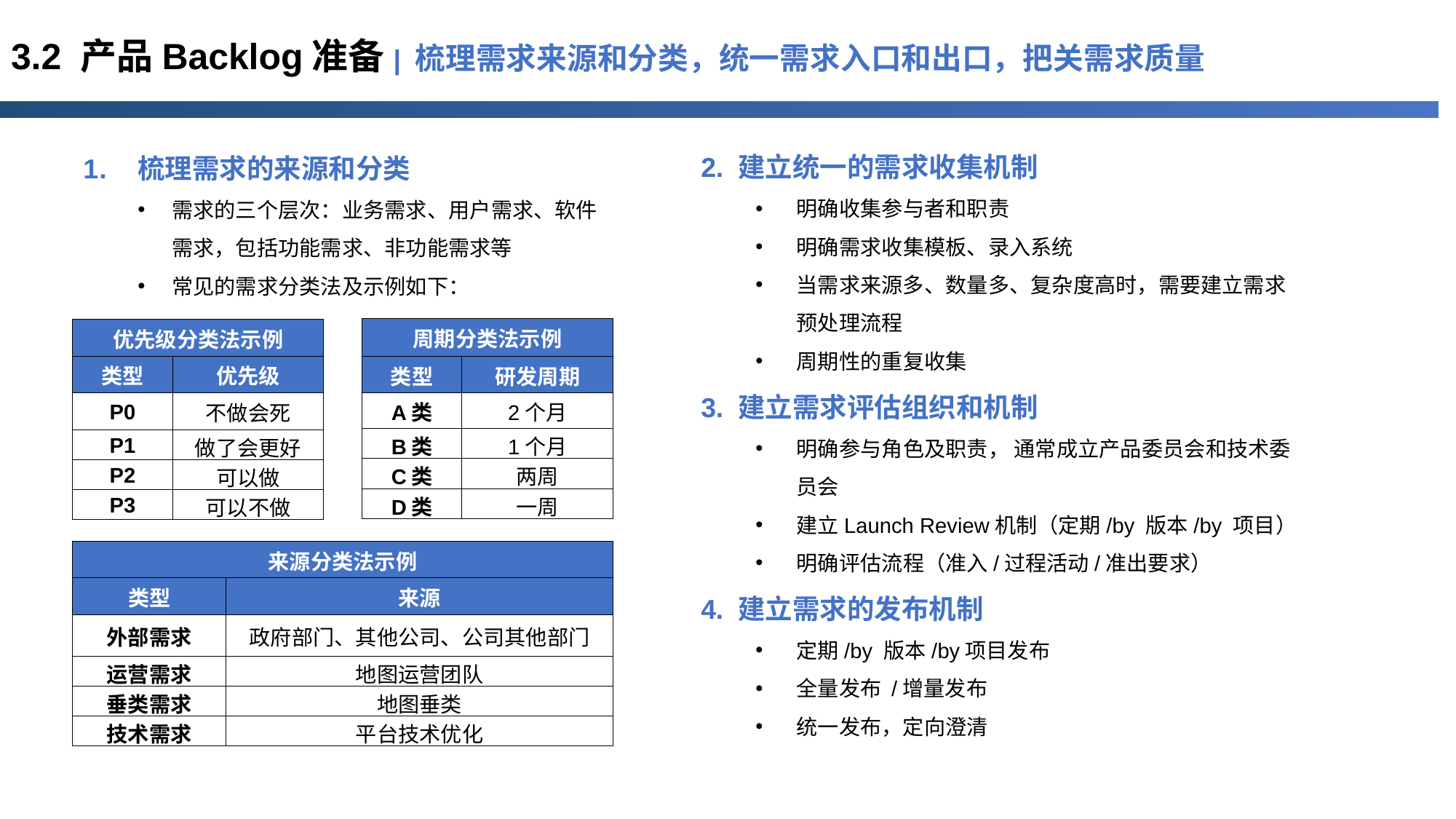

3.2 产品Backlog准备| 梳理需求来源和分类，统一需求入口和出口，把关需求质量
2. 建立统一的需求收集机制
明确收集参与者和职责
明确需求收集模板、录入系统
当需求来源多、数量多、复杂度高时，需要建立需求预处理流程
周期性的重复收集
3. 建立需求评估组织和机制
明确参与角色及职责， 通常成立产品委员会和技术委员会
建立Launch Review机制（定期/by 版本/by 项目）
明确评估流程（准入/过程活动/准出要求）
4. 建立需求的发布机制
定期/by 版本/by项目发布
全量发布 /增量发布
统一发布，定向澄清
梳理需求的来源和分类
需求的三个层次：业务需求、用户需求、软件需求，包括功能需求、非功能需求等
常见的需求分类法及示例如下：
| 周期分类法示例 |  |
| --- | --- |
| 类型 | 研发周期 |
| A类 | 2个月 |
| B类 | 1个月 |
| C类 | 两周 |
| D类 | 一周 |
| 优先级分类法示例 |  |
| --- | --- |
| 类型 | 优先级 |
| P0 | 不做会死 |
| P1 | 做了会更好 |
| P2 | 可以做 |
| P3 | 可以不做 |
| 来源分类法示例 |  |
| --- | --- |
| 类型 | 来源 |
| 外部需求 | 政府部门、其他公司、公司其他部门 |
| 运营需求 | 地图运营团队 |
| 垂类需求 | 地图垂类 |
| 技术需求 | 平台技术优化 |